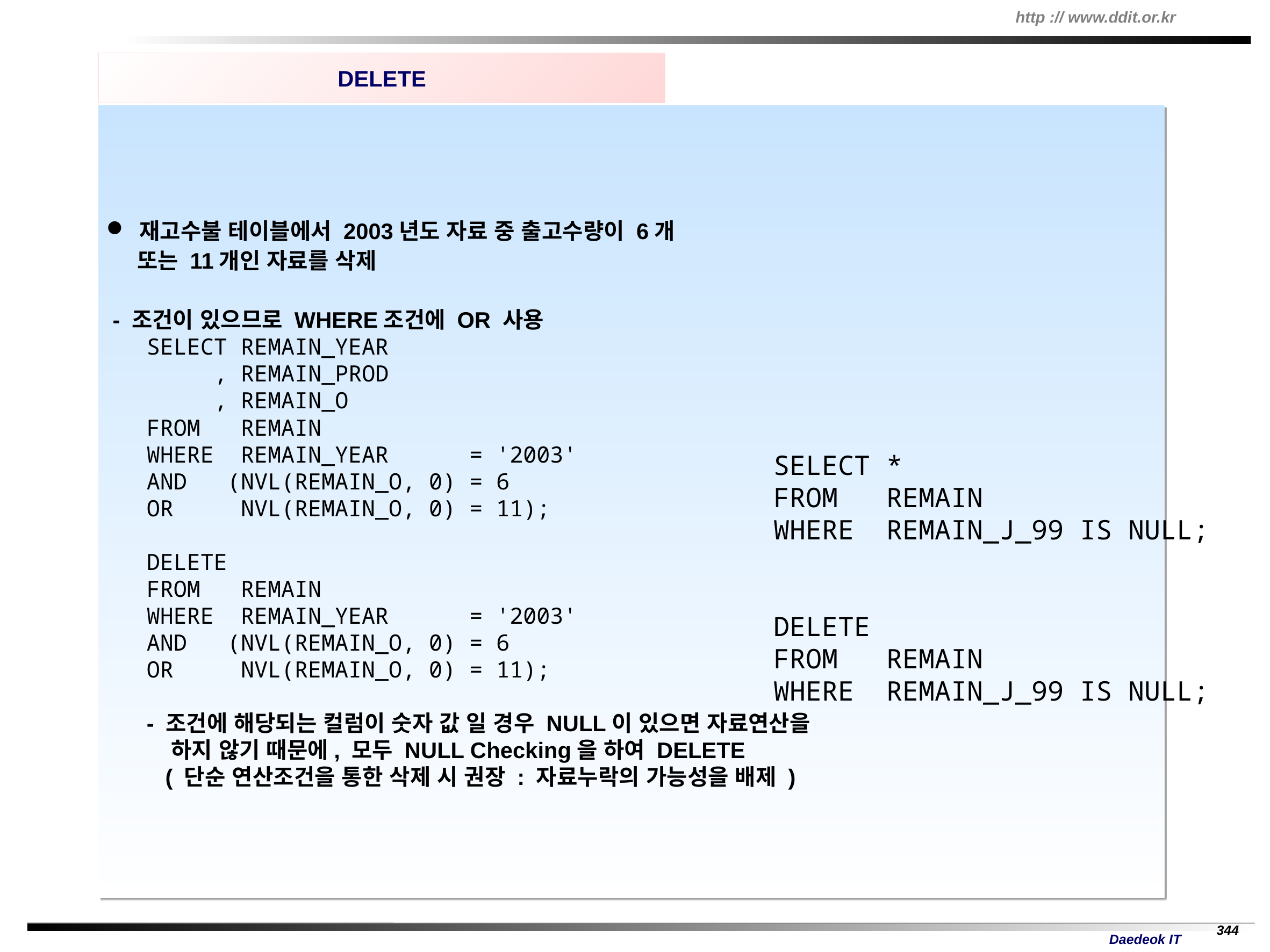

DELETE
 재고수불 테이블에서 2003년도 자료 중 출고수량이 6개
    또는 11개인 자료를 삭제

 - 조건이 있으므로 WHERE조건에 OR 사용
SELECT REMAIN_YEAR
     , REMAIN_PROD
     , REMAIN_O
FROM   REMAIN
WHERE  REMAIN_YEAR      = '2003'
AND   (NVL(REMAIN_O, 0) = 6
OR     NVL(REMAIN_O, 0) = 11);

DELETE
FROM   REMAIN
WHERE  REMAIN_YEAR      = '2003'
AND   (NVL(REMAIN_O, 0) = 6
OR     NVL(REMAIN_O, 0) = 11);

- 조건에 해당되는 컬럼이 숫자 값 일 경우 NULL이 있으면 자료연산을
   하지 않기 때문에, 모두 NULL Checking을 하여 DELETE
   ( 단순 연산조건을 통한 삭제 시 권장 : 자료누락의 가능성을 배제 )

SELECT *
FROM   REMAIN
WHERE  REMAIN_J_99 IS NULL;

DELETE
FROM   REMAIN
WHERE  REMAIN_J_99 IS NULL;